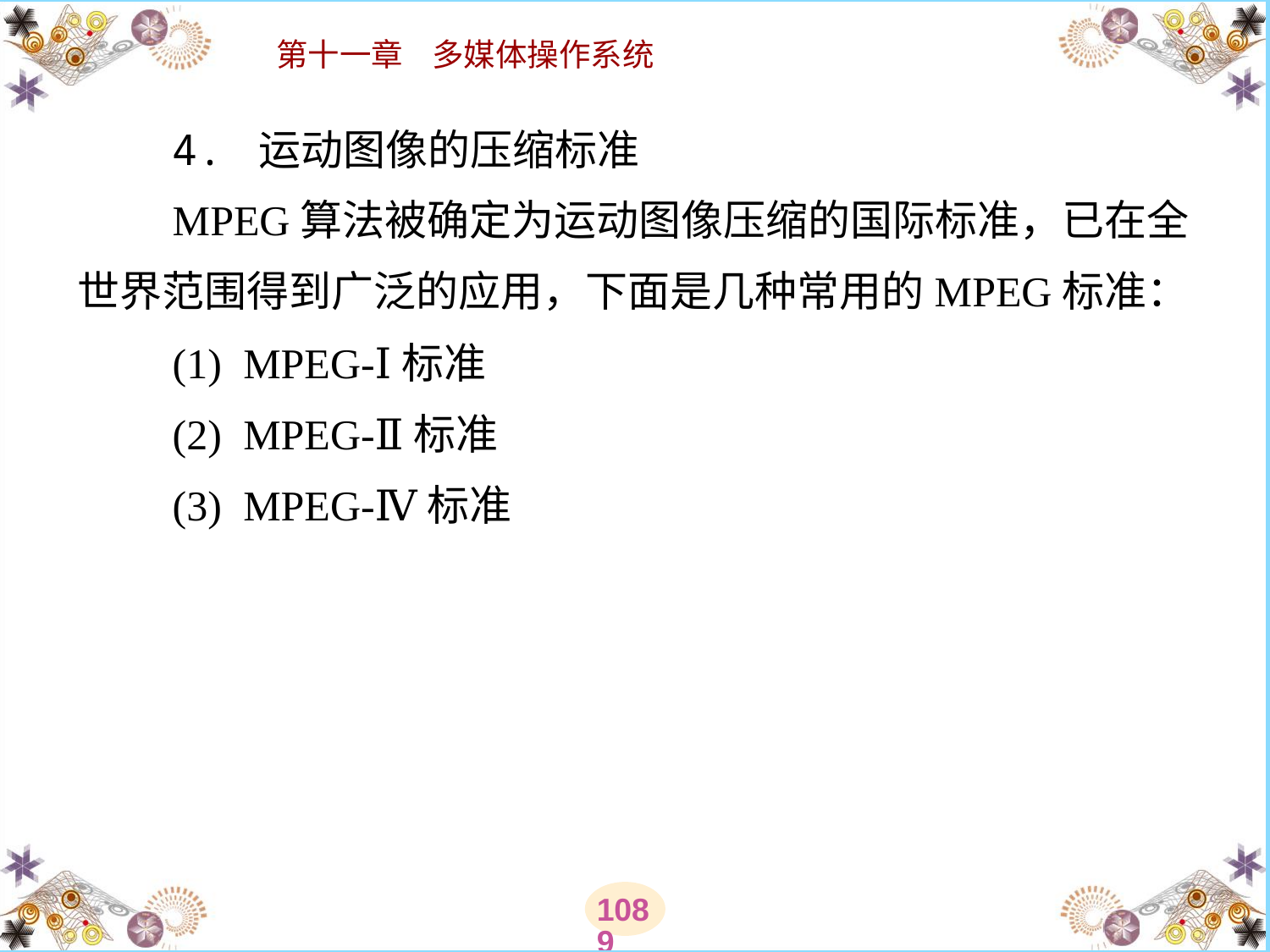

# 4. 运动图像的压缩标准 　　MPEG算法被确定为运动图像压缩的国际标准，已在全世界范围得到广泛的应用，下面是几种常用的MPEG标准： 　　(1)  MPEG-Ⅰ标准 　　(2)  MPEG-Ⅱ标准 　　(3)  MPEG-Ⅳ标准